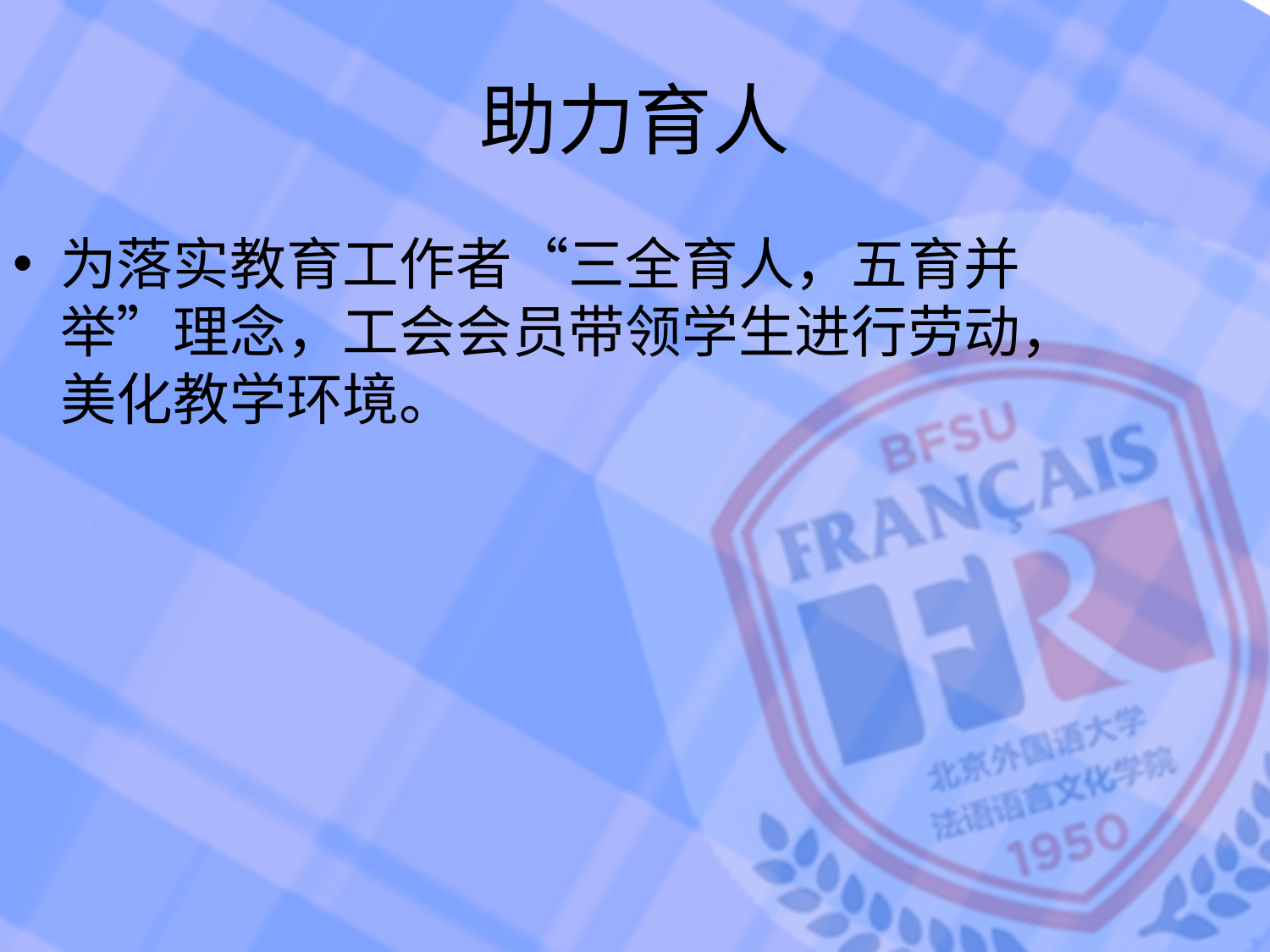

# 助力育人
为落实教育工作者“三全育人，五育并举”理念，工会会员带领学生进行劳动，美化教学环境。